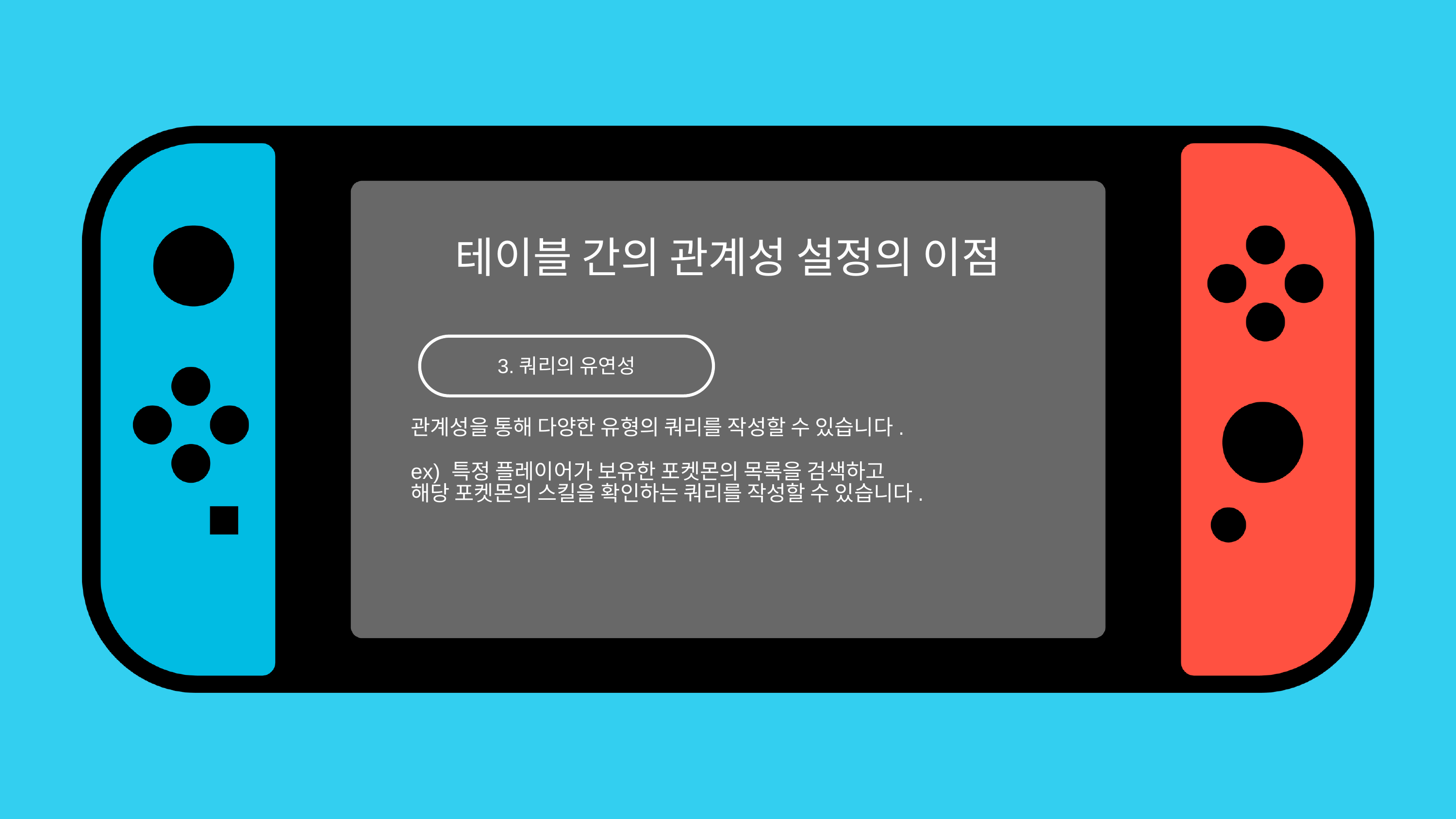

테이블 간의 관계성 설정의 이점

3.쿼리의 유연성
관계성을 통해 다양한 유형의 쿼리를 작성할 수 있습니다.

ex) 특정 플레이어가 보유한 포켓몬의 목록을 검색하고
해당 포켓몬의 스킬을 확인하는 쿼리를 작성할 수 있습니다.